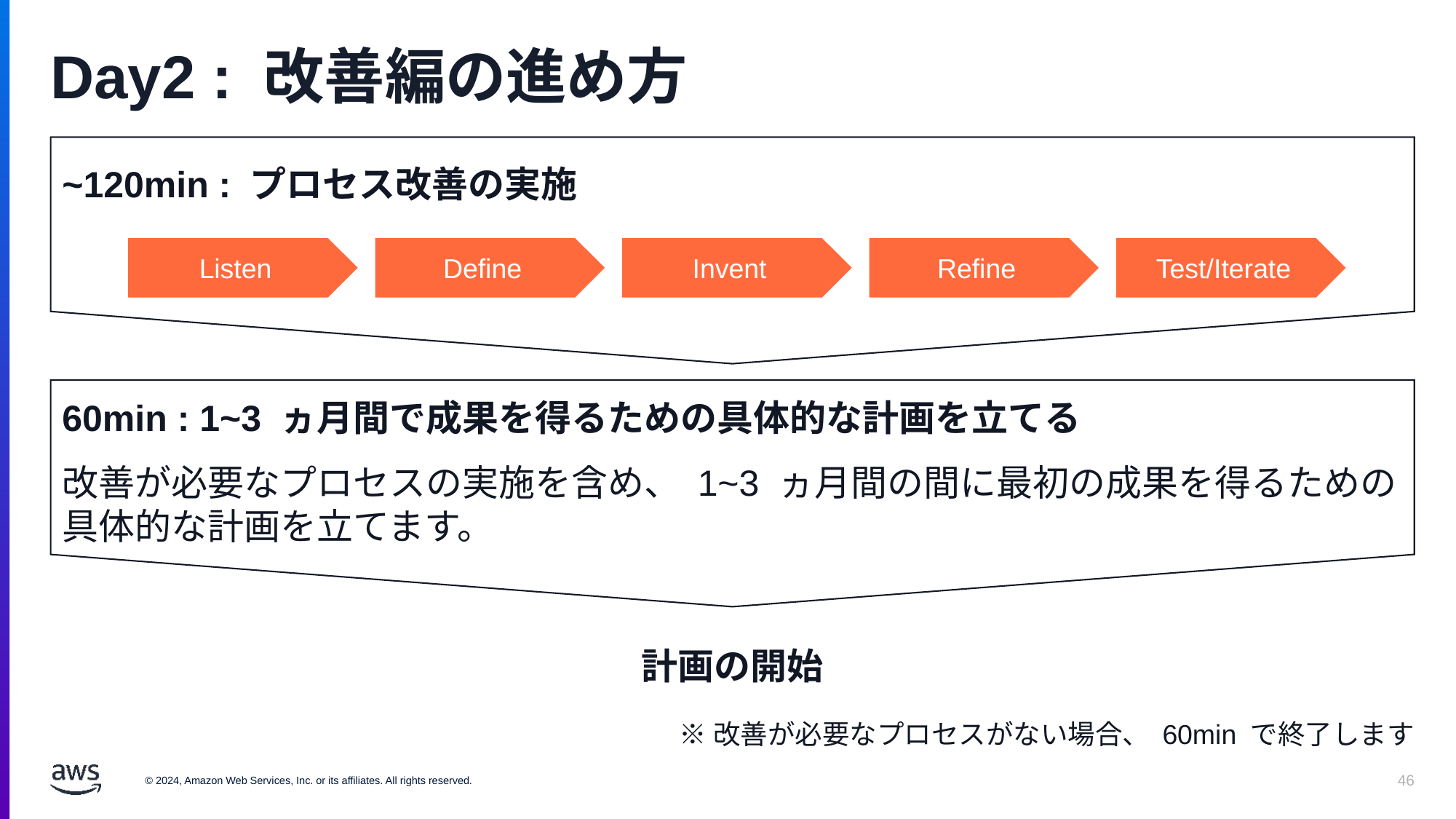

# Day2 : 改善編の進め方
~120min : プロセス改善の実施
Listen
Define
Invent
Refine
Test/Iterate
60min : 1~3 ヵ月間で成果を得るための具体的な計画を立てる
改善が必要なプロセスの実施を含め、 1~3 ヵ月間の間に最初の成果を得るための具体的な計画を立てます。
計画の開始
※改善が必要なプロセスがない場合、 60min で終了します
46